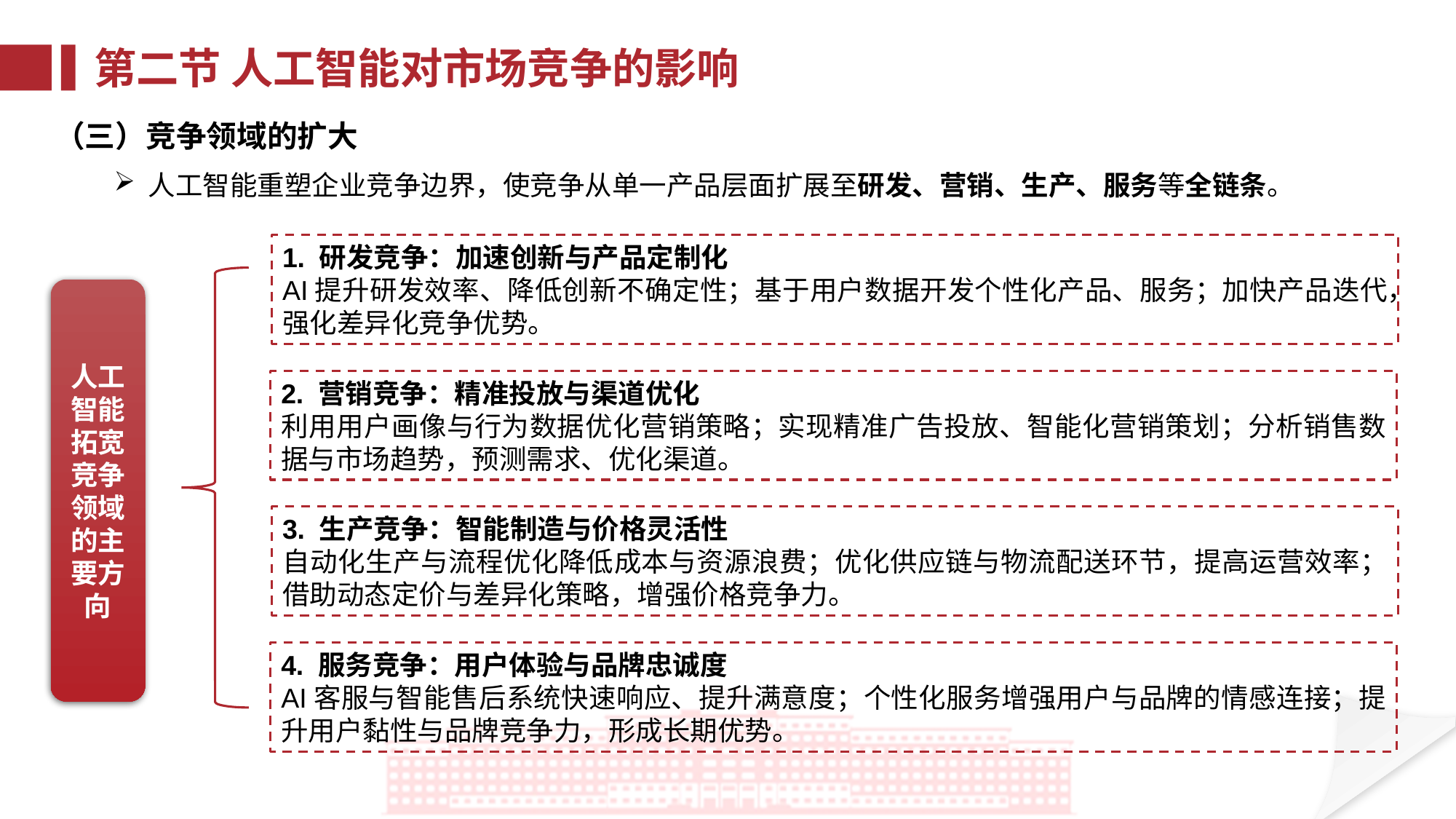

第二节 人工智能对市场竞争的影响
（三）竞争领域的扩大
人工智能重塑企业竞争边界，使竞争从单一产品层面扩展至研发、营销、生产、服务等全链条。
1. 研发竞争：加速创新与产品定制化
AI提升研发效率、降低创新不确定性；基于用户数据开发个性化产品、服务；加快产品迭代，强化差异化竞争优势。

人工智能拓宽竞争领域的主要方向
2. 营销竞争：精准投放与渠道优化
利用用户画像与行为数据优化营销策略；实现精准广告投放、智能化营销策划；分析销售数据与市场趋势，预测需求、优化渠道。
3. 生产竞争：智能制造与价格灵活性
自动化生产与流程优化降低成本与资源浪费；优化供应链与物流配送环节，提高运营效率；借助动态定价与差异化策略，增强价格竞争力。
4. 服务竞争：用户体验与品牌忠诚度
AI客服与智能售后系统快速响应、提升满意度；个性化服务增强用户与品牌的情感连接；提升用户黏性与品牌竞争力，形成长期优势。